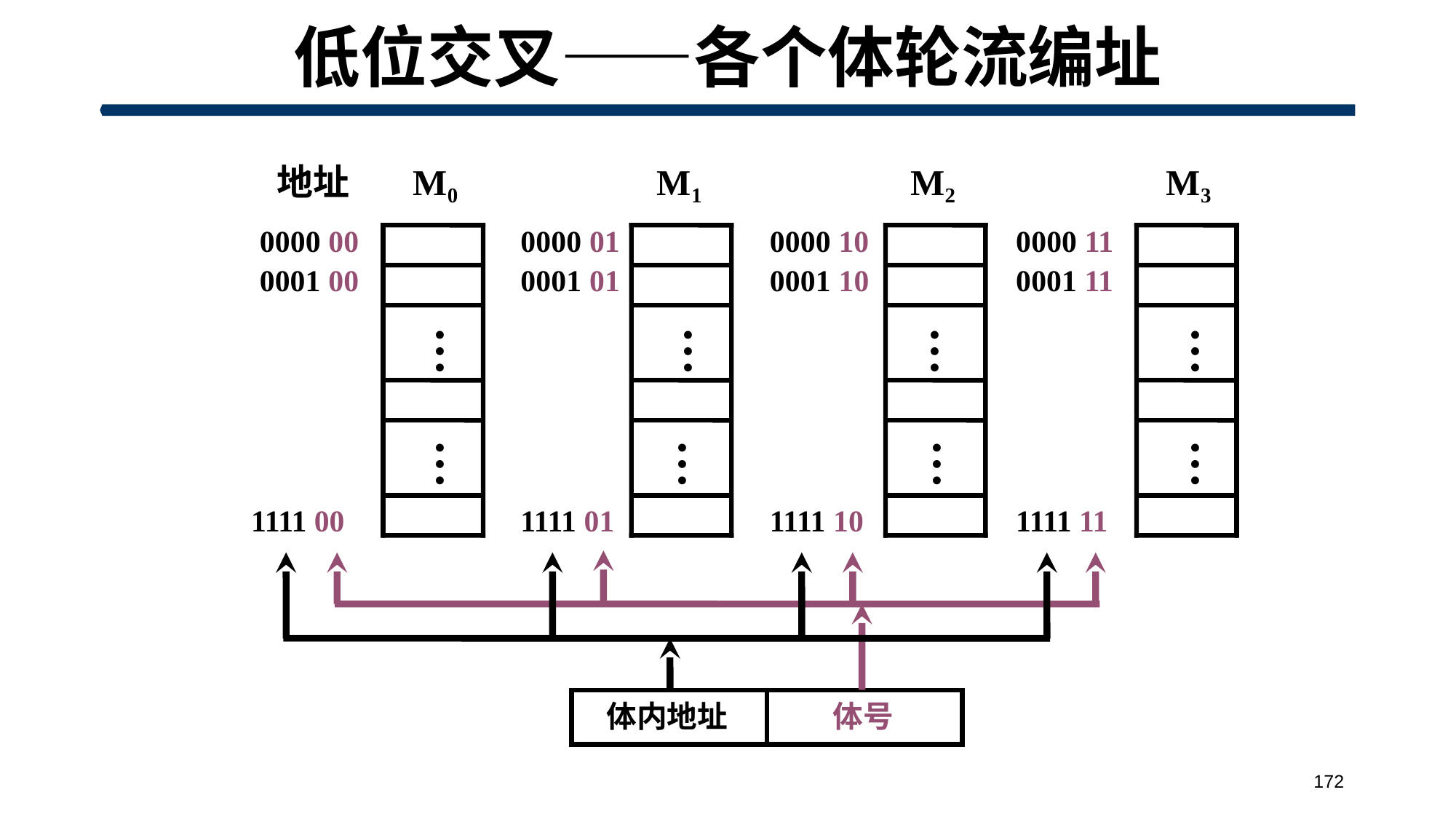

# 低位交叉——各个体轮流编址
地址
0000 00
0000 01
0000 10
0000 11
M0
M1
M2
M3

…

…

…

…

…

…

…

…

0001 00
0001 01
0001 10
0001 11
1111 00
1111 01
1111 10
1111 11

　体号
体内地址
172